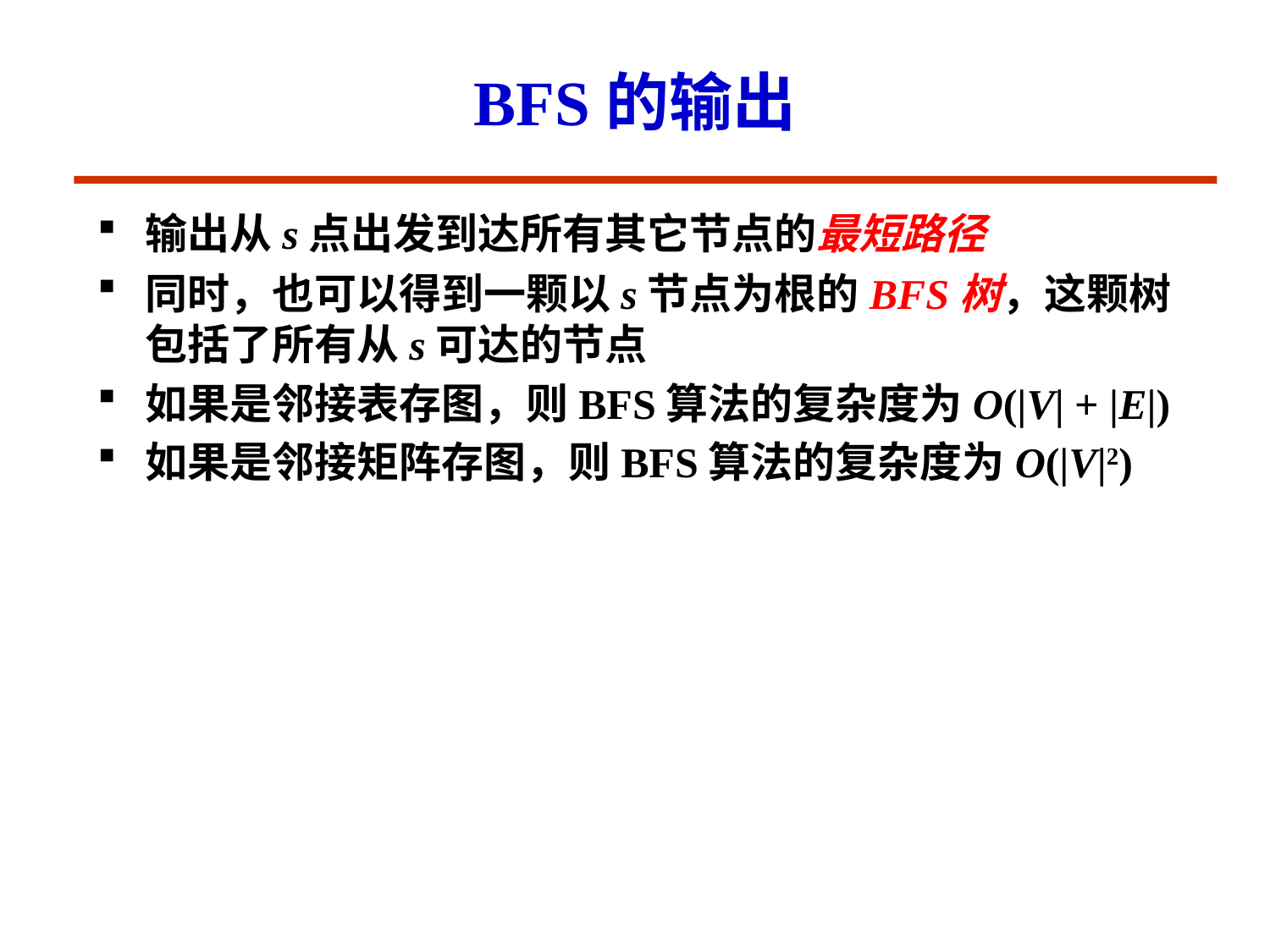

# BFS的输出
输出从s点出发到达所有其它节点的最短路径
同时，也可以得到一颗以s节点为根的BFS树，这颗树包括了所有从s可达的节点
如果是邻接表存图，则BFS算法的复杂度为O(|V| + |E|)
如果是邻接矩阵存图，则BFS算法的复杂度为O(|V|2)